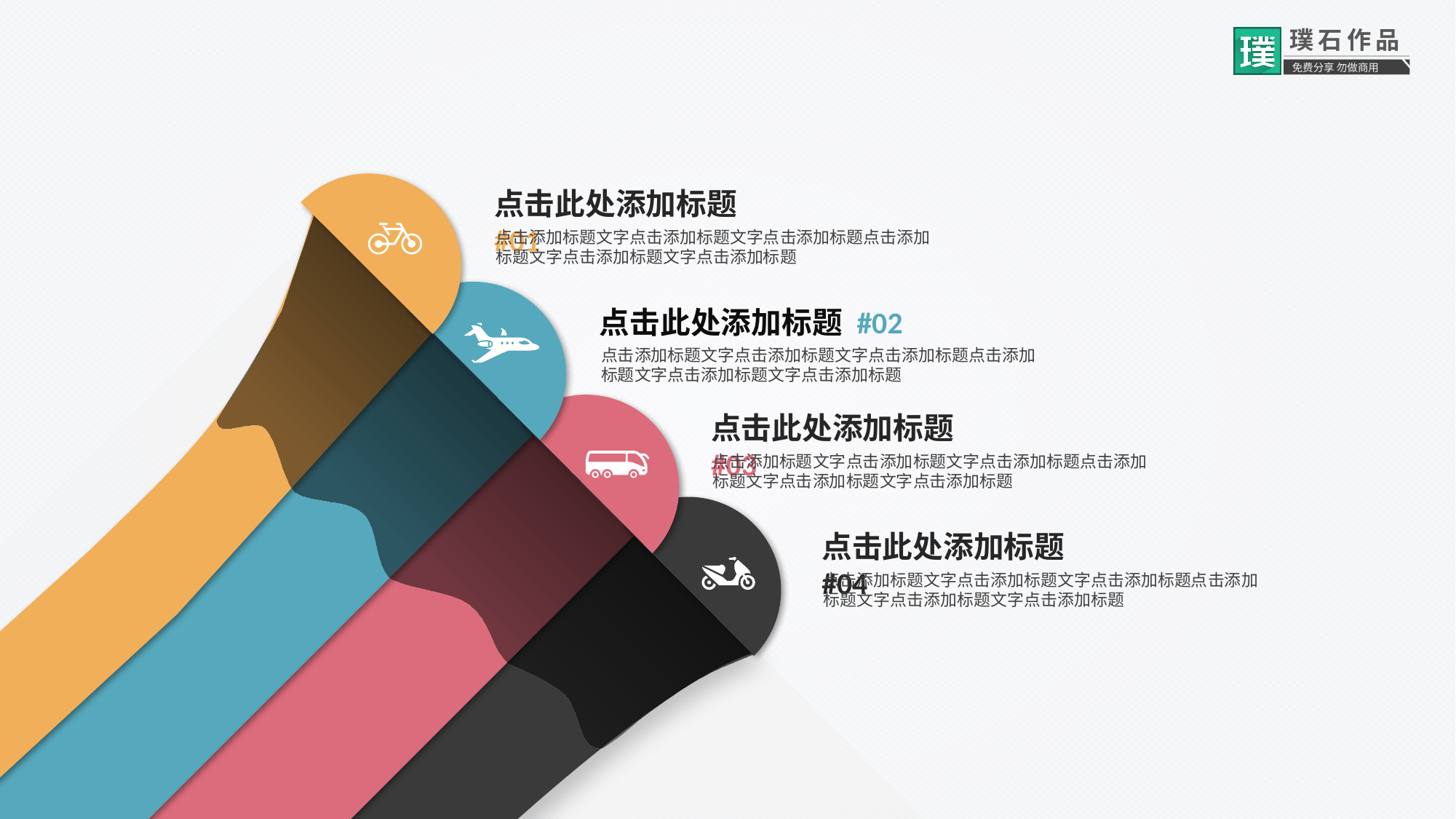

点击此处添加标题  #01

点击添加标题文字点击添加标题文字点击添加标题点击添加标题文字点击添加标题文字点击添加标题

点击此处添加标题 #02

点击添加标题文字点击添加标题文字点击添加标题点击添加标题文字点击添加标题文字点击添加标题

点击此处添加标题  #03
点击添加标题文字点击添加标题文字点击添加标题点击添加标题文字点击添加标题文字点击添加标题

点击此处添加标题  #04

点击添加标题文字点击添加标题文字点击添加标题点击添加标题文字点击添加标题文字点击添加标题